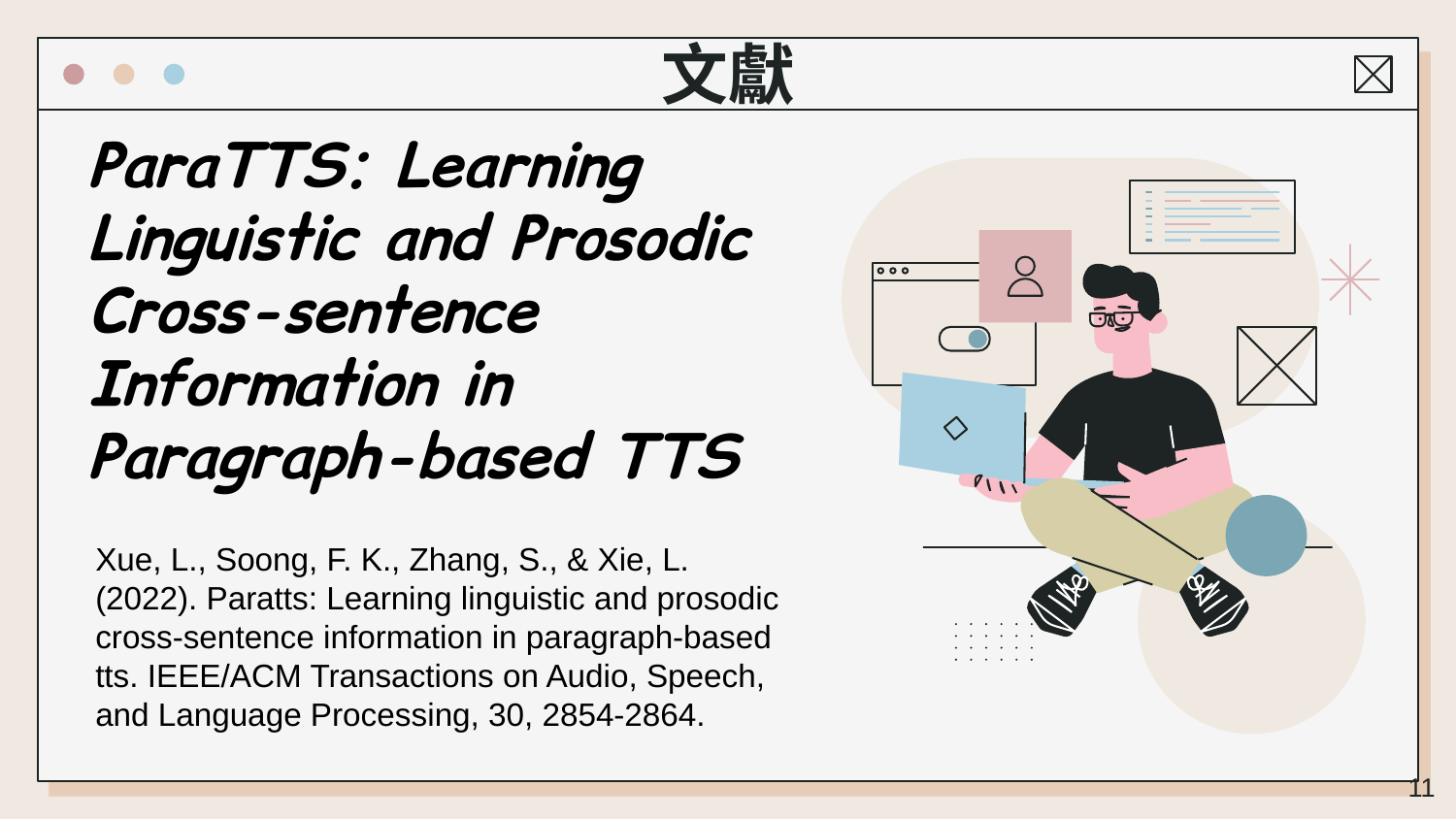

# 文獻
ParaTTS: Learning Linguistic and Prosodic Cross-sentence Information in Paragraph-based TTS

Xue, L., Soong, F. K., Zhang, S., & Xie, L. (2022). Paratts: Learning linguistic and prosodic cross-sentence information in paragraph-based tts. IEEE/ACM Transactions on Audio, Speech, and Language Processing, 30, 2854-2864.
11